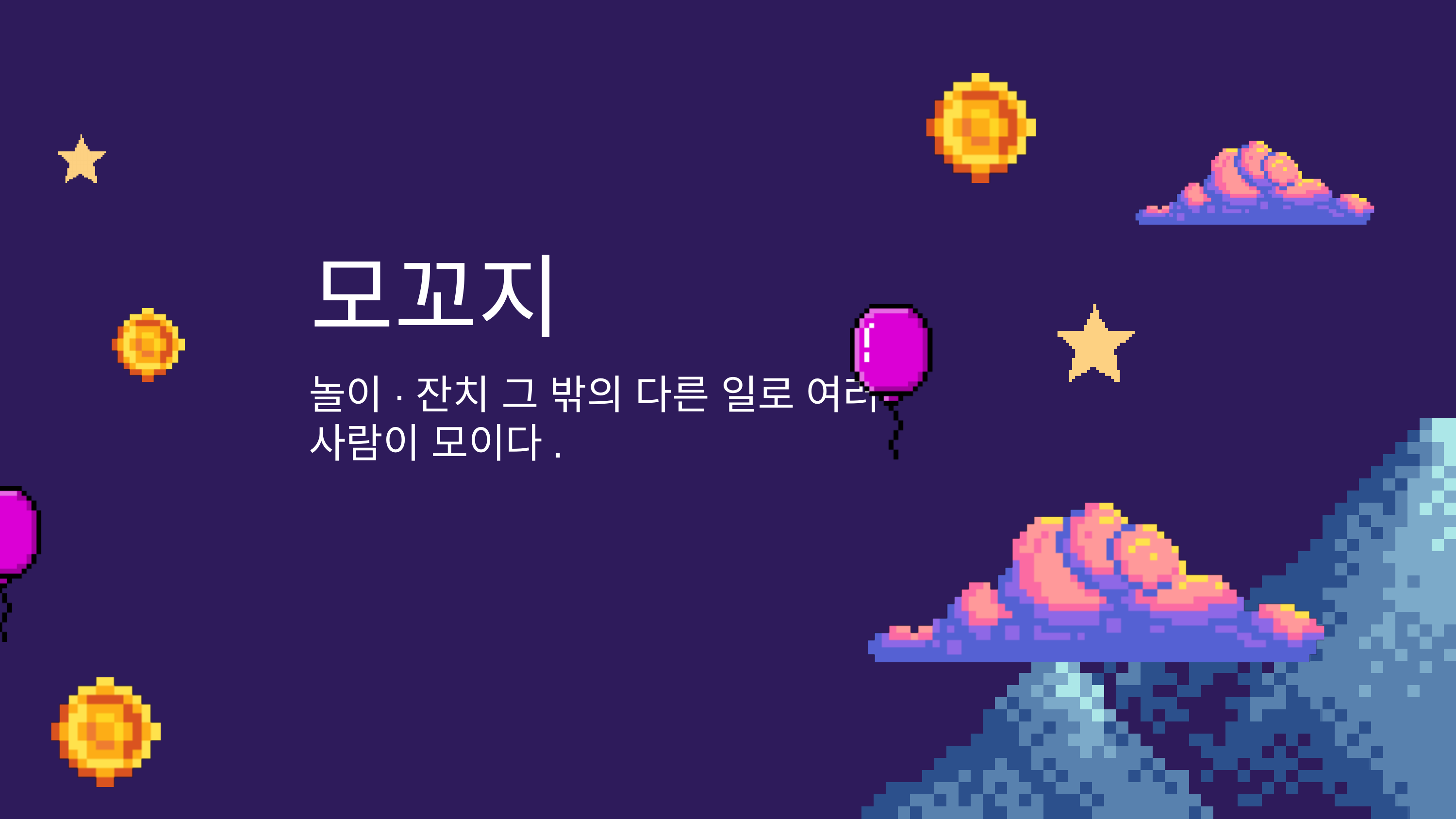

모꼬지

놀이·잔치 그 밖의 다른 일로 여러 사람이 모이다.